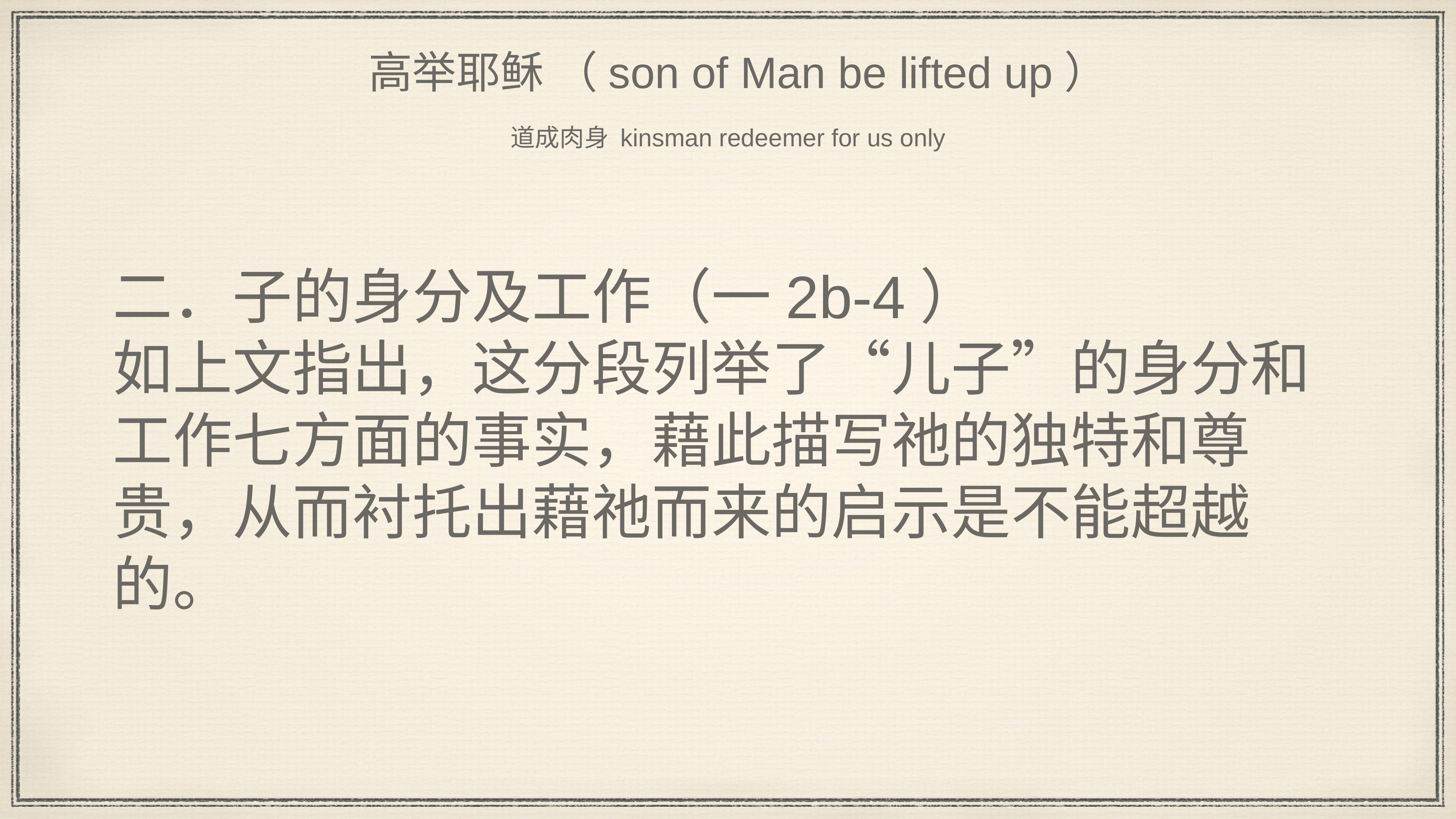

# 高举耶稣 （son of Man be lifted up）
道成肉身 kinsman redeemer for us only
二．子的身分及工作（一2b-4）
如上文指出，这分段列举了“儿子”的身分和工作七方面的事实，藉此描写祂的独特和尊贵，从而衬托出藉祂而来的启示是不能超越的。